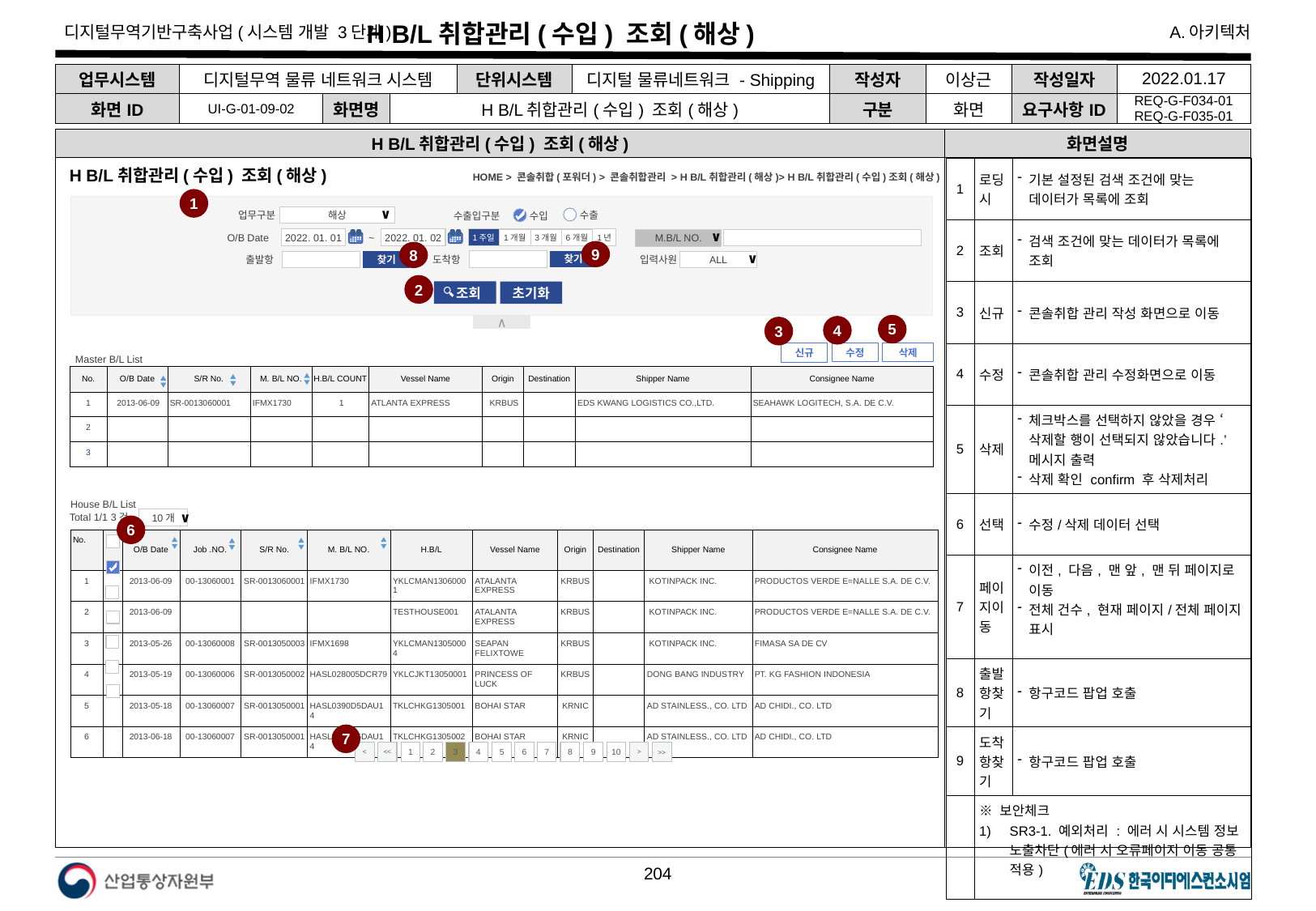

# H B/L취합관리(수입) 조회(해상)
| 업무시스템 | 디지털무역 물류 네트워크 시스템 |  |  | 단위시스템 | 디지털 물류네트워크 - Shipping | 작성자 | 이상근 | 작성일자 | 2022.01.17 |
| --- | --- | --- | --- | --- | --- | --- | --- | --- | --- |
| 화면ID | UI-G-01-09-02 | 화면명 | H B/L취합관리(수입) 조회(해상) |  |  | 구분 | 화면 | 요구사항ID | REQ-G-F034-01 REQ-G-F035-01 |
H B/L취합관리(수입) 조회(해상)

화면설명

| 1 | 로딩 시 | 기본 설정된 검색 조건에 맞는 데이터가 목록에 조회 |
| --- | --- | --- |
| 2 | 조회 | 검색 조건에 맞는 데이터가 목록에 조회 |
| 3 | 신규 | 콘솔취합 관리 작성 화면으로 이동 |
| 4 | 수정 | 콘솔취합 관리 수정화면으로 이동 |
| 5 | 삭제 | 체크박스를 선택하지 않았을 경우 ‘삭제할 행이 선택되지 않았습니다.’ 메시지 출력 삭제 확인 confirm 후 삭제처리 |
| 6 | 선택 | 수정/삭제 데이터 선택 |
| 7 | 페이지이동 | 이전, 다음, 맨 앞, 맨 뒤 페이지로 이동 전체 건수, 현재 페이지/전체 페이지 표시 |
| 8 | 출발항찾기 | 항구코드 팝업 호출 |
| 9 | 도착항찾기 | 항구코드 팝업 호출 |
|  | ※ 보안체크 SR3-1. 예외처리 : 에러 시 시스템 정보 노출차단(에러 시 오류페이지 이동 공통 적용) |  |
HOME > 콘솔취합(포워더) > 콘솔취합관리 > H B/L취합관리(해상)> H B/L취합관리(수입)조회(해상)
H B/L취합관리(수입) 조회(해상)
1

업무구분
수출입구분
해상
∨

수출

수입
O/B Date
2022. 01. 02

2022. 01. 01

~
1주일
1년
1개월
6개월
3개월
M.B/L NO.
∨

9
8
도착항
출발항
입력사원

찾기

ALL
∨
찾기
2
 조회

초기화
5
∧
4
3
삭제
수정
신규
Master B/L List
| No. | O/B Date | S/R No. | M. B/L NO. | H.B/L COUNT | Vessel Name | Origin | Destination | Shipper Name | Consignee Name |
| --- | --- | --- | --- | --- | --- | --- | --- | --- | --- |
| 1 | 2013-06-09 | SR-0013060001 | IFMX1730 | 1 | ATLANTA EXPRESS | KRBUS |  | EDS KWANG LOGISTICS CO.,LTD. | SEAHAWK LOGITECH, S.A. DE C.V. |
| 2 |  |  |  |  |  |  |  |  |  |
| 3 |  |  |  |  |  |  |  |  |  |

House B/L List
Total 1/1 3건
10개
∨
6
| No. |  | O/B Date | Job .NO. | S/R No. | M. B/L NO. | H.B/L | Vessel Name | Origin | Destination | Shipper Name | Consignee Name |
| --- | --- | --- | --- | --- | --- | --- | --- | --- | --- | --- | --- |
| 1 |  | 2013-06-09 | 00-13060001 | SR-0013060001 | IFMX1730 | YKLCMAN13060001 | ATALANTA EXPRESS | KRBUS |  | KOTINPACK INC. | PRODUCTOS VERDE E=NALLE S.A. DE C.V. |
| 2 |  | 2013-06-09 |  |  |  | TESTHOUSE001 | ATALANTA EXPRESS | KRBUS |  | KOTINPACK INC. | PRODUCTOS VERDE E=NALLE S.A. DE C.V. |
| 3 |  | 2013-05-26 | 00-13060008 | SR-0013050003 | IFMX1698 | YKLCMAN13050004 | SEAPAN FELIXTOWE | KRBUS |  | KOTINPACK INC. | FIMASA SA DE CV |
| 4 |  | 2013-05-19 | 00-13060006 | SR-0013050002 | HASL028005DCR79 | YKLCJKT13050001 | PRINCESS OF LUCK | KRBUS |  | DONG BANG INDUSTRY | PT. KG FASHION INDONESIA |
| 5 |  | 2013-05-18 | 00-13060007 | SR-0013050001 | HASL0390D5DAU14 | TKLCHKG1305001 | BOHAI STAR | KRNIC |  | AD STAINLESS., CO. LTD | AD CHIDI., CO. LTD |
| 6 |  | 2013-06-18 | 00-13060007 | SR-0013050001 | HASL0390D5DAU14 | TKLCHKG1305002 | BOHAI STAR | KRNIC |  | AD STAINLESS., CO. LTD | AD CHIDI., CO. LTD |

7
<
<<
1
2
3
4
5
6
7
8
9
10
>
>>